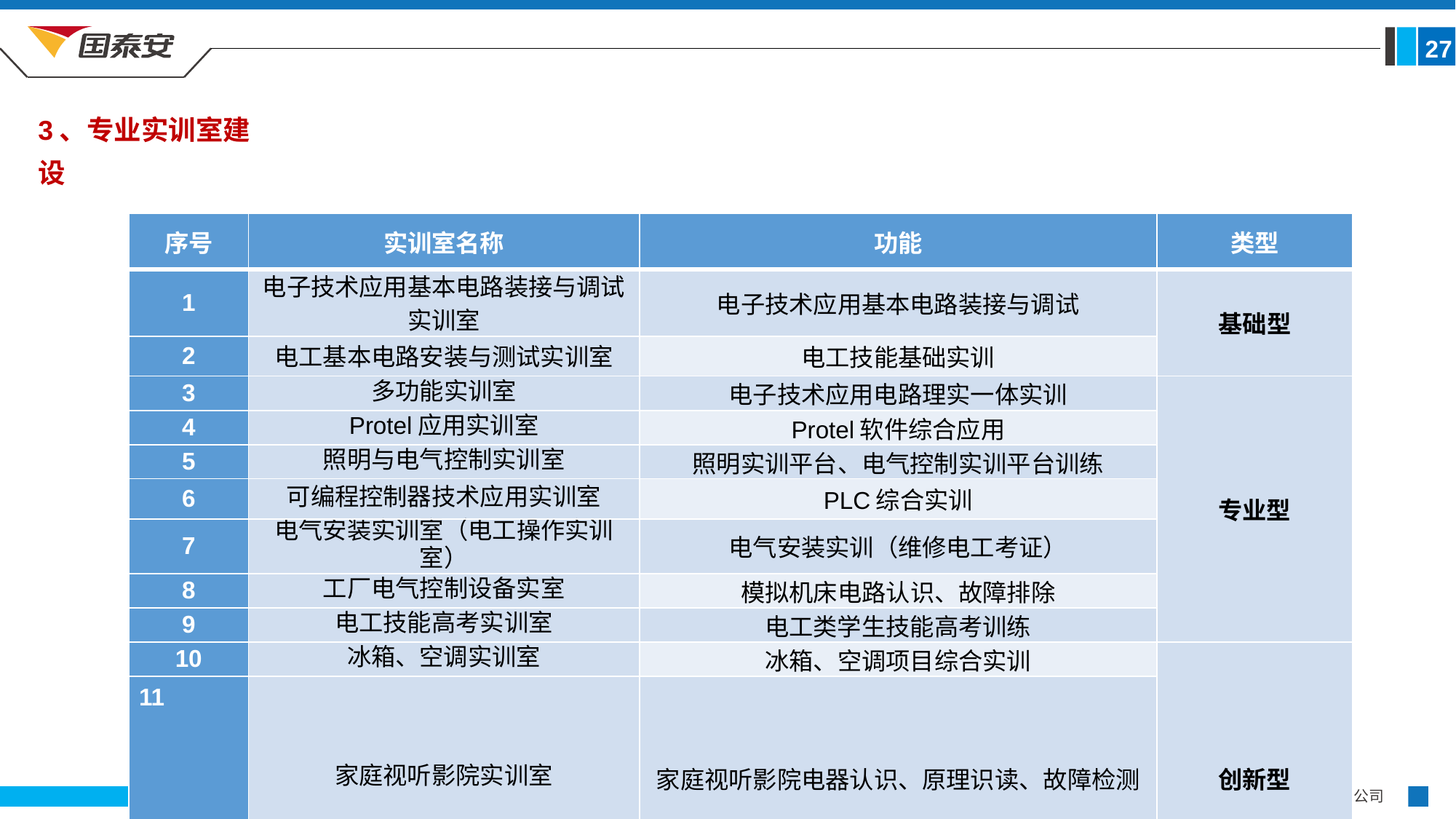

27
3、专业实训室建设
| 序号 | 实训室名称 | 功能 | 类型 |
| --- | --- | --- | --- |
| 1 | 电子技术应用基本电路装接与调试实训室 | 电子技术应用基本电路装接与调试 | 基础型 |
| 2 | 电工基本电路安装与测试实训室 | 电工技能基础实训 |  |
| 3 | 多功能实训室 | 电子技术应用电路理实一体实训 | 专业型 |
| 4 | Protel应用实训室 | Protel软件综合应用 |  |
| 5 | 照明与电气控制实训室 | 照明实训平台、电气控制实训平台训练 |  |
| 6 | 可编程控制器技术应用实训室 | PLC综合实训 |  |
| 7 | 电气安装实训室（电工操作实训室） | 电气安装实训（维修电工考证） |  |
| 8 | 工厂电气控制设备实室 | 模拟机床电路认识、故障排除 |  |
| 9 | 电工技能高考实训室 | 电工类学生技能高考训练 |  |
| 10 | 冰箱、空调实训室 | 冰箱、空调项目综合实训 | 创新型 |
| 11 | 家庭视听影院实训室 | 家庭视听影院电器认识、原理识读、故障检测 |  |
| 12 | 单片机实训室 | 单片机综合实训 |  |